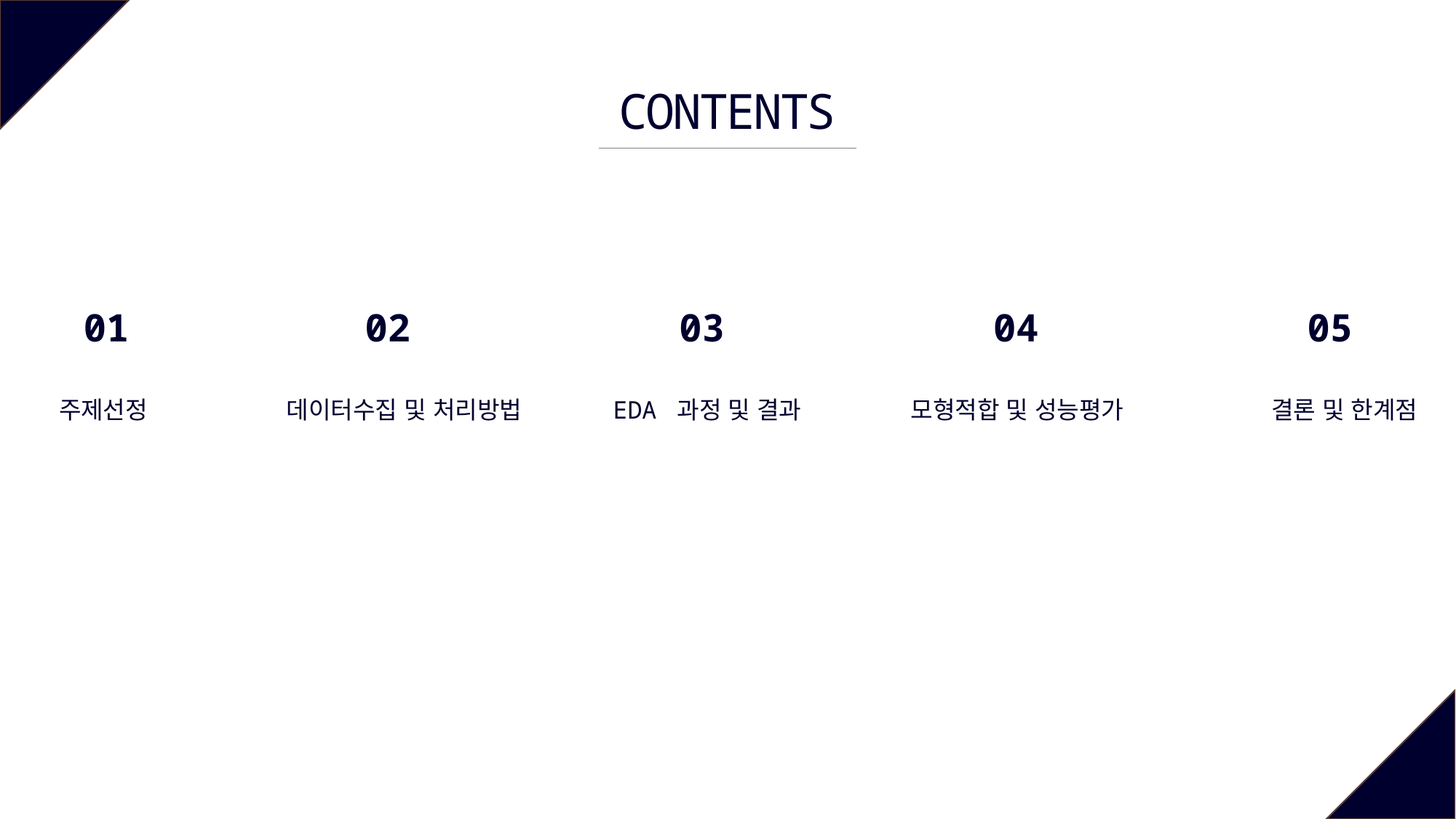

CONTENTS
01
02
03
04
05
주제선정
데이터수집 및 처리방법
EDA 과정 및 결과
모형적합 및 성능평가
결론 및 한계점